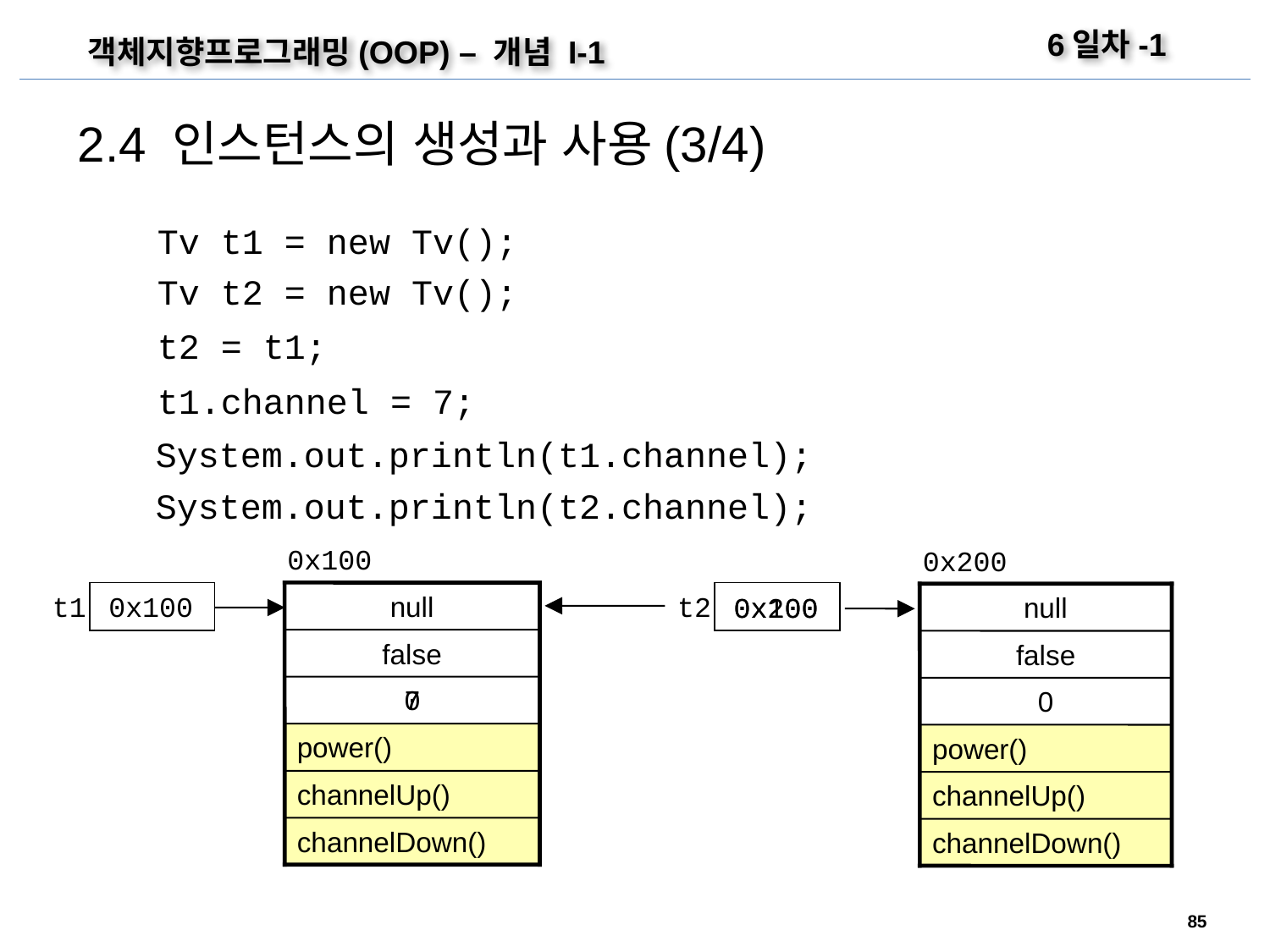

6일차-1
객체지향프로그래밍(OOP) – 개념 I-1
2.4 인스턴스의 생성과 사용(3/4)
Tv t1 = new Tv();
Tv t2 = new Tv();
t2 = t1;
t1.channel = 7;
System.out.println(t1.channel);
System.out.println(t2.channel);
0x100

null

false

power()

channelUp()

channelDown()

0x200

null

false

0

power()

channelUp()

channelDown()

t1

0x100
t2

0x200
0x100

0
7